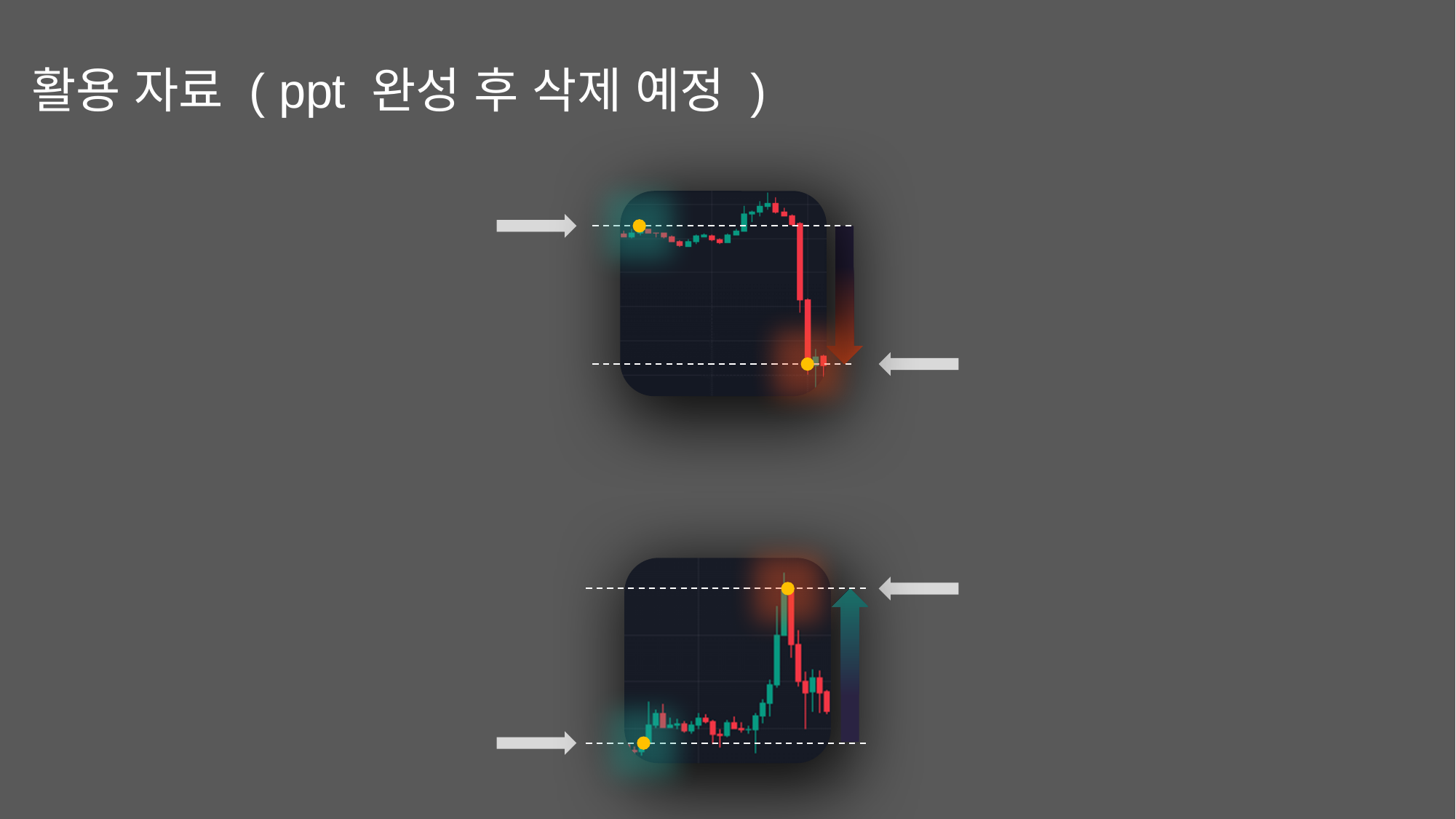

활용 자료 ( ppt 완성 후 삭제 예정 )